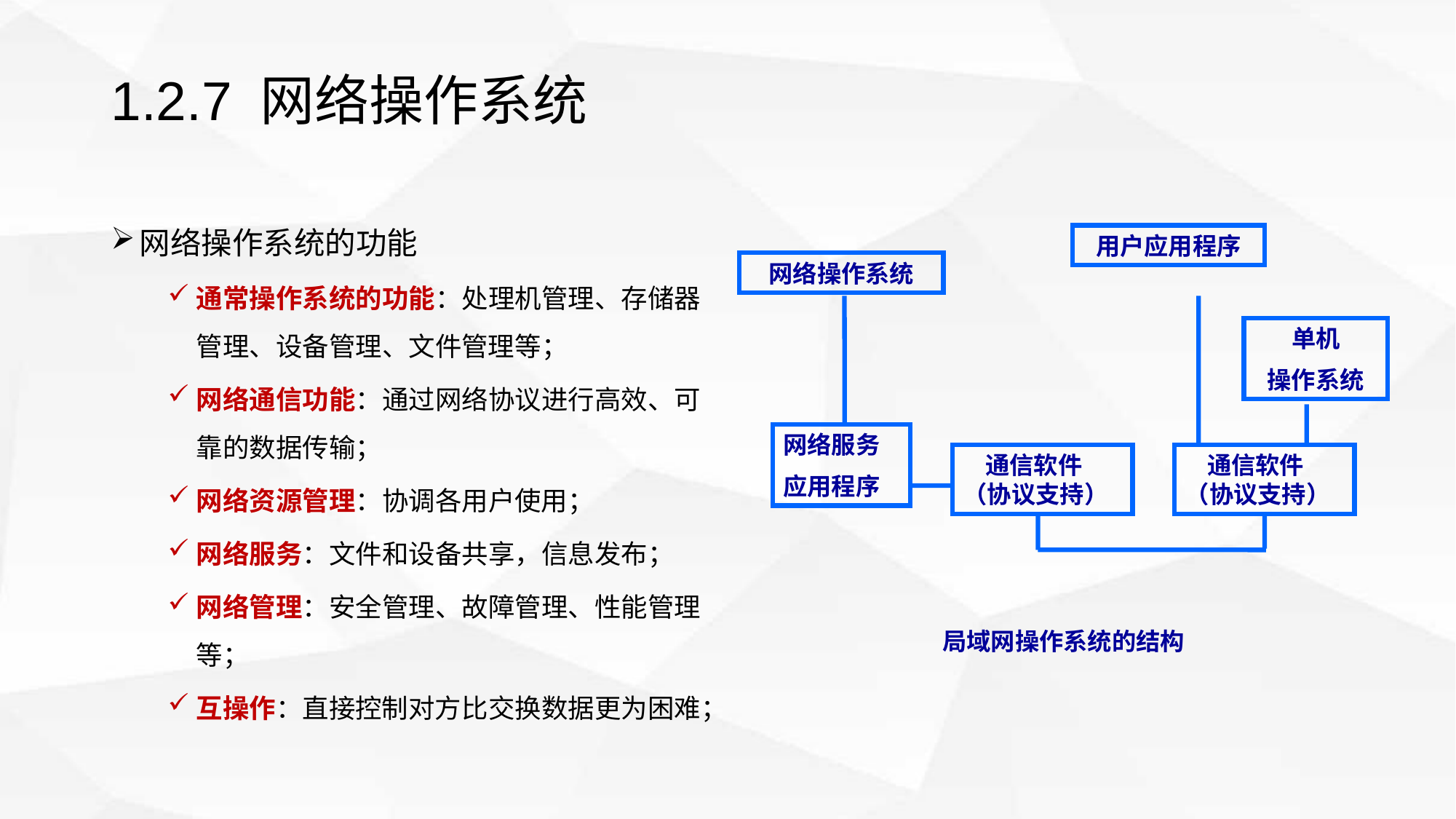

# 1.2.7 网络操作系统
网络操作系统的功能
通常操作系统的功能：处理机管理、存储器管理、设备管理、文件管理等；
网络通信功能：通过网络协议进行高效、可靠的数据传输；
网络资源管理：协调各用户使用；
网络服务：文件和设备共享，信息发布；
网络管理：安全管理、故障管理、性能管理等；
互操作：直接控制对方比交换数据更为困难；

用户应用程序
网络操作系统

单机
操作系统

网络服务
应用程序
   通信软件（协议支持）
   通信软件（协议支持）

局域网操作系统的结构